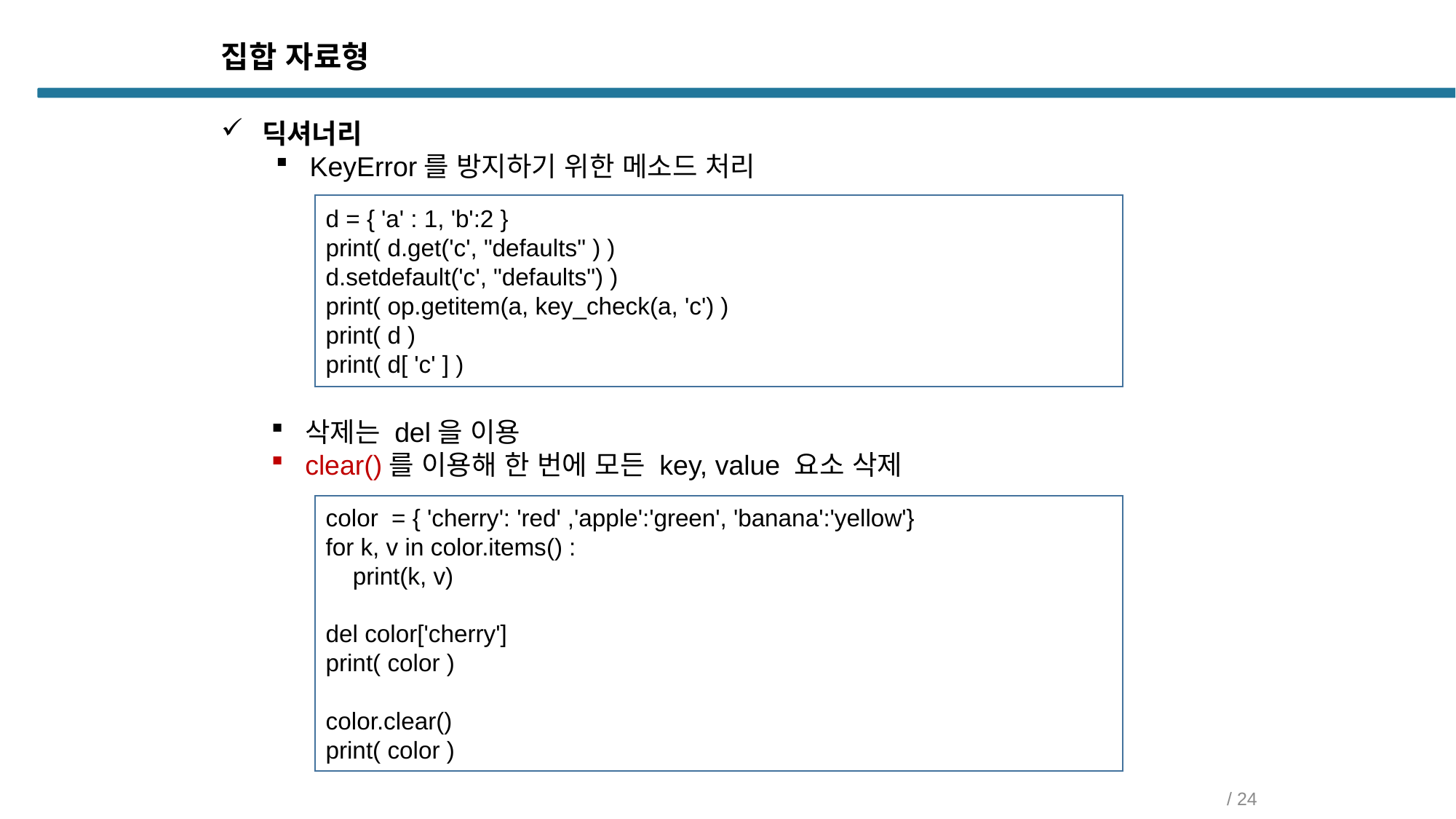

집합 자료형
딕셔너리
KeyError를 방지하기 위한 메소드 처리
d = { 'a' : 1, 'b':2 }
print( d.get('c', "defaults" ) )
d.setdefault('c', "defaults") )
print( op.getitem(a, key_check(a, 'c') )
print( d )
print( d[ 'c' ] )
삭제는 del을 이용
clear()를 이용해 한 번에 모든 key, value 요소 삭제

color  = { 'cherry': 'red' ,'apple':'green', 'banana':'yellow'}
for k, v in color.items() :
    print(k, v)

del color['cherry']
print( color )

color.clear()
print( color )
/ 24